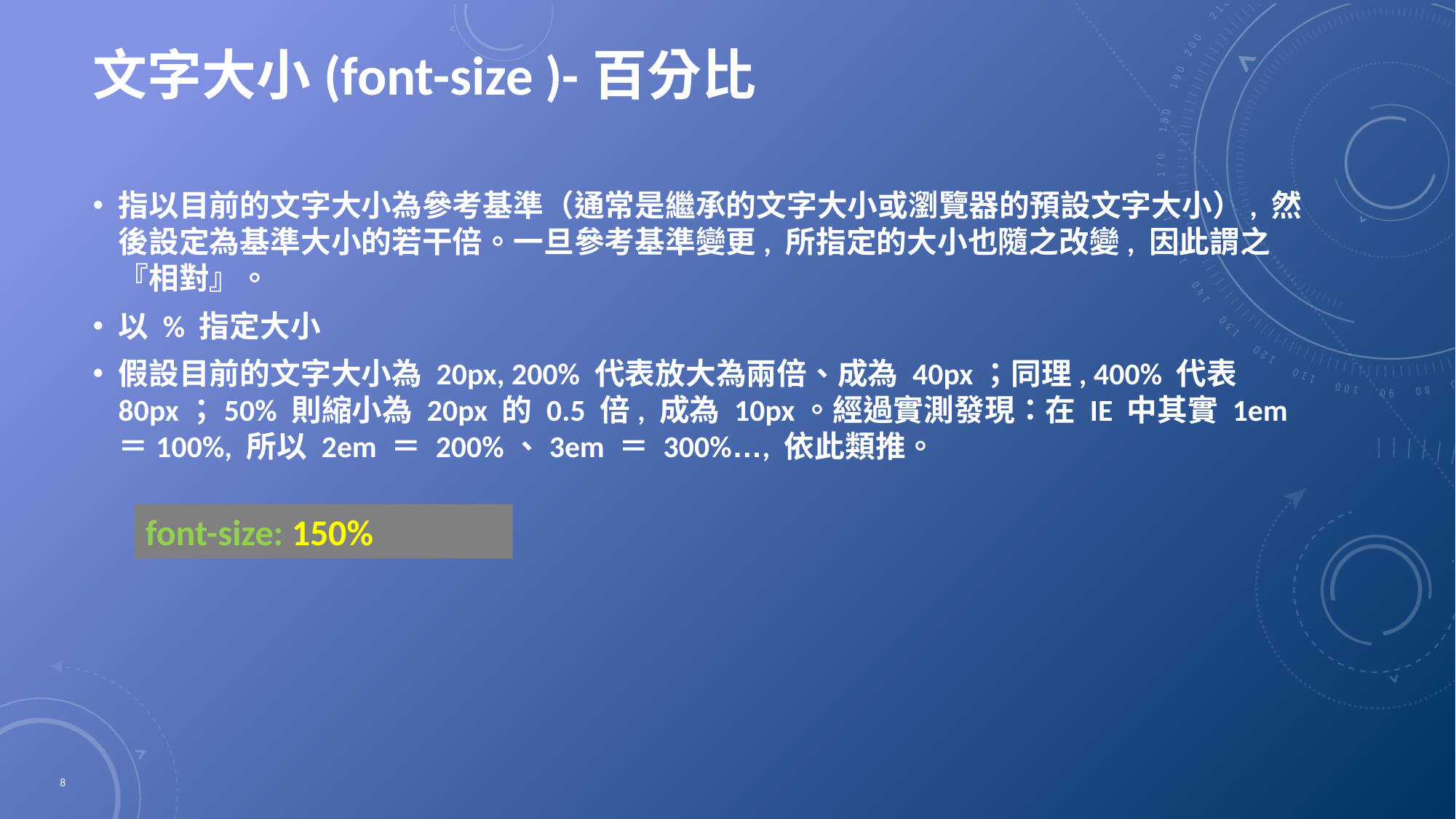

# 文字大小(font-size )-百分比
指以目前的文字大小為參考基準（通常是繼承的文字大小或瀏覽器的預設文字大小）, 然後設定為基準大小的若干倍。一旦參考基準變更, 所指定的大小也隨之改變, 因此謂之『相對』。
以 % 指定大小
假設目前的文字大小為 20px, 200% 代表放大為兩倍、成為 40px；同理, 400% 代表80px；50% 則縮小為 20px 的 0.5 倍, 成為 10px。經過實測發現：在 IE 中其實 1em ＝100%, 所以 2em ＝ 200%、3em ＝ 300%…, 依此類推。

font-size: 150%
8